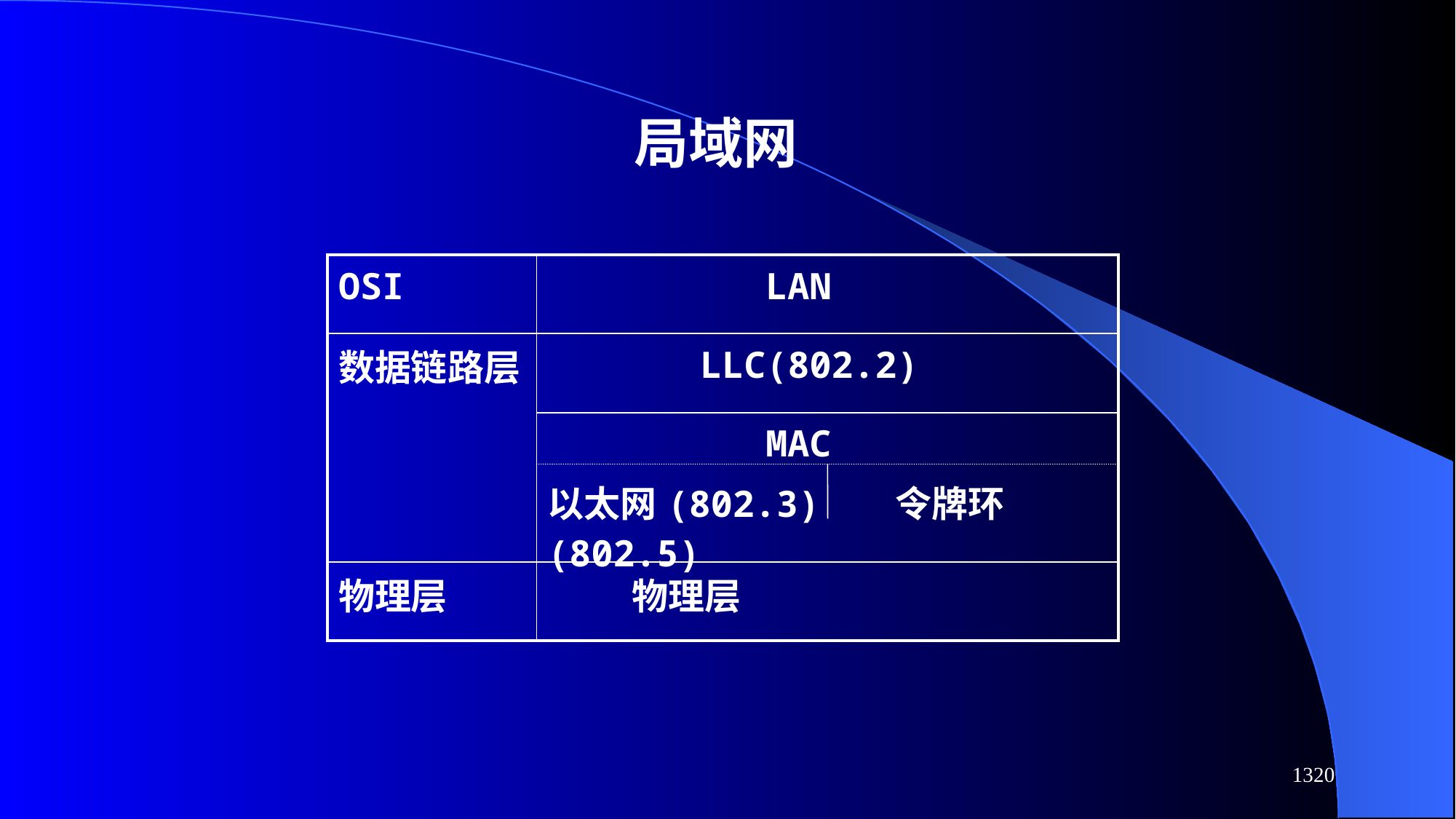

局域网
| OSI | LAN |
| --- | --- |
| 数据链路层 | LLC(802.2) |
|  | MAC 以太网(802.3) 令牌环(802.5) |
| 物理层 | 物理层 |

1320